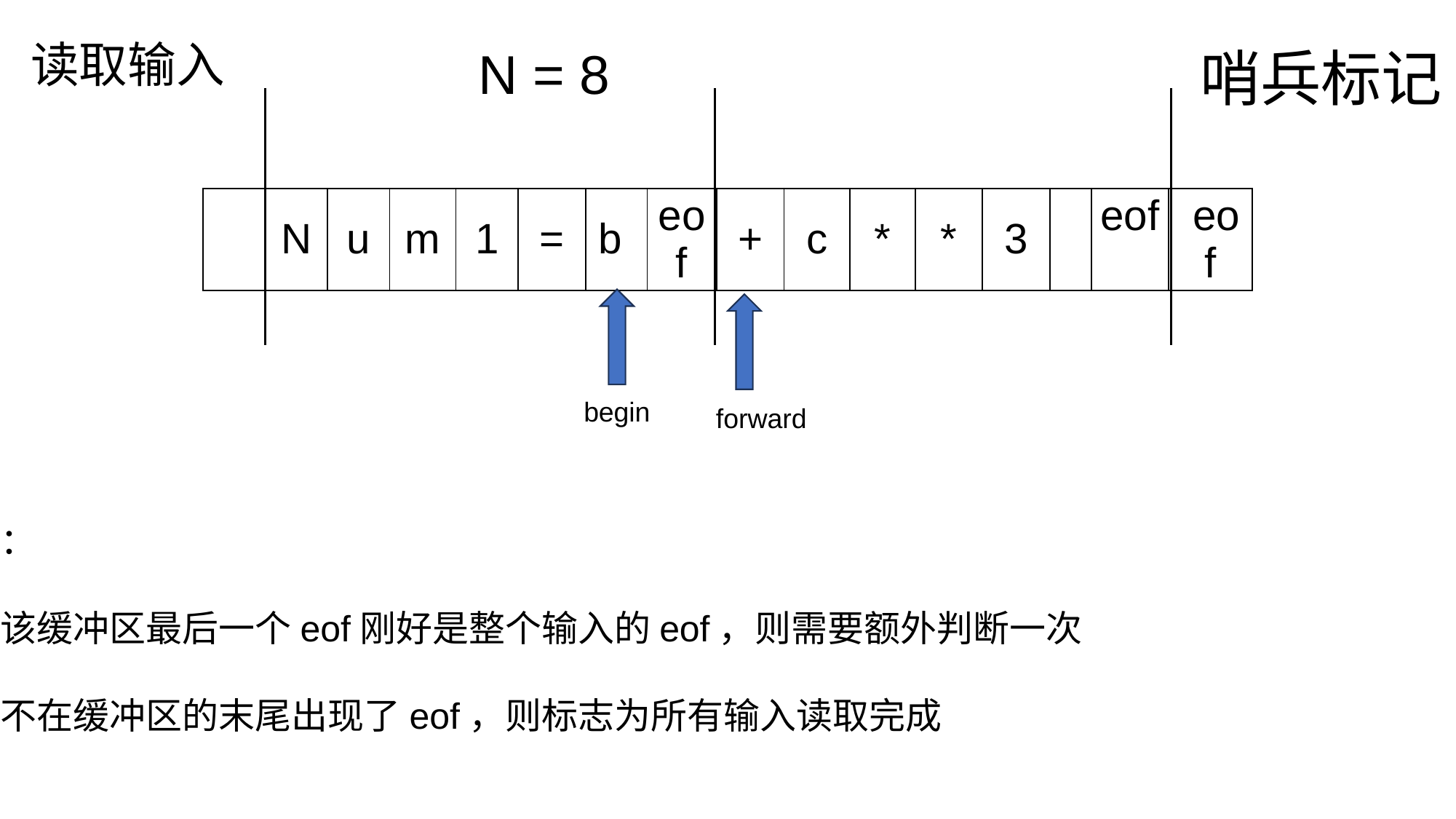

读取输入
N = 8
哨兵标记
|  | N | u | m | 1 | = | b | eof | + | c | \* | \* | 3 |  | eof | eof |
| --- | --- | --- | --- | --- | --- | --- | --- | --- | --- | --- | --- | --- | --- | --- | --- |

begin
forward
注意：
如果该缓冲区最后一个eof刚好是整个输入的eof，则需要额外判断一次
如果不在缓冲区的末尾出现了eof，则标志为所有输入读取完成